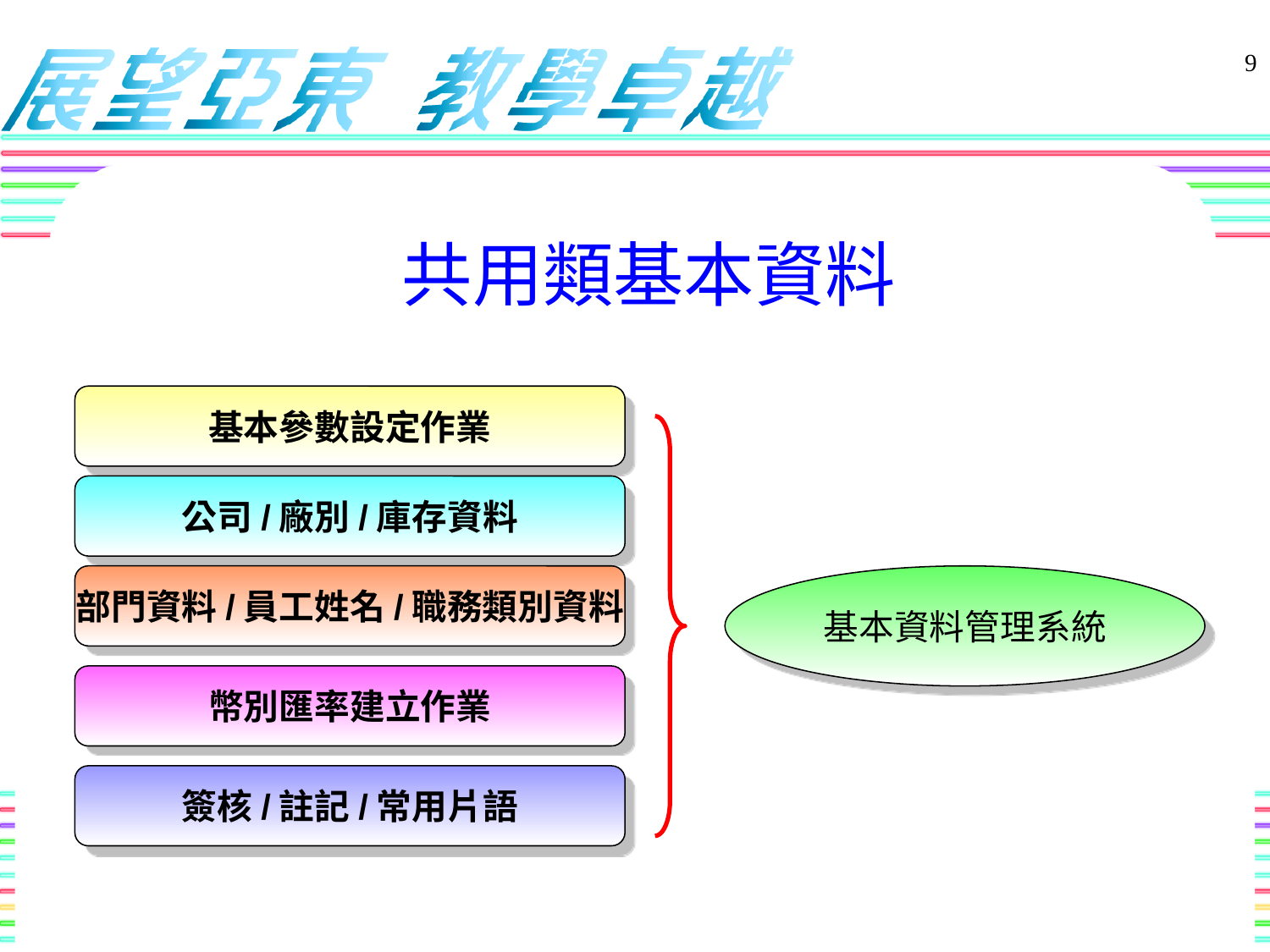

9
共用類基本資料

基本參數設定作業

公司/廠別/庫存資料
部門資料/員工姓名/職務類別資料
基本資料管理系統
幣別匯率建立作業
簽核/註記/常用片語